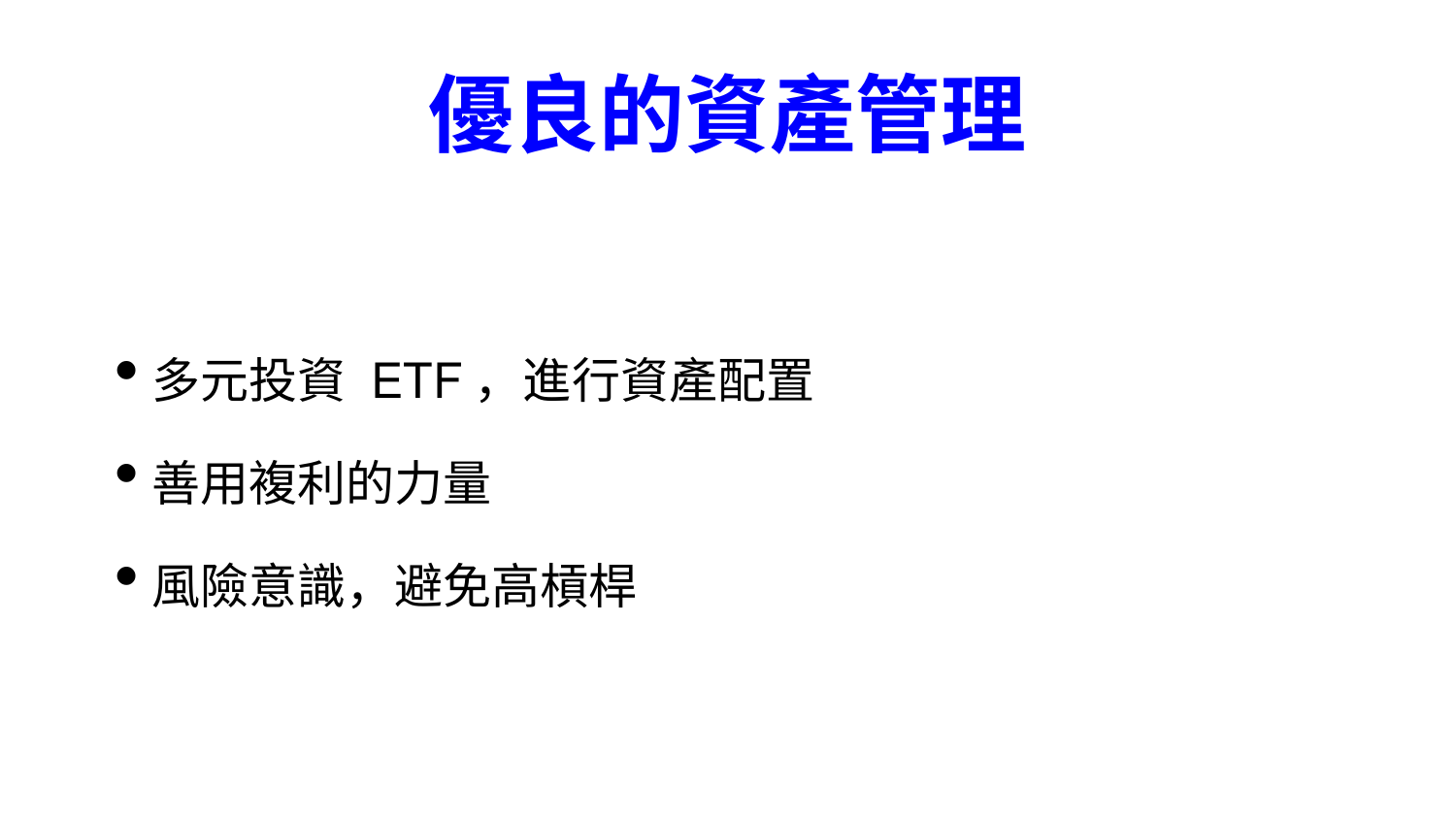

# 優良的資產管理
多元投資 ETF，進行資產配置
善用複利的力量
風險意識，避免高槓桿